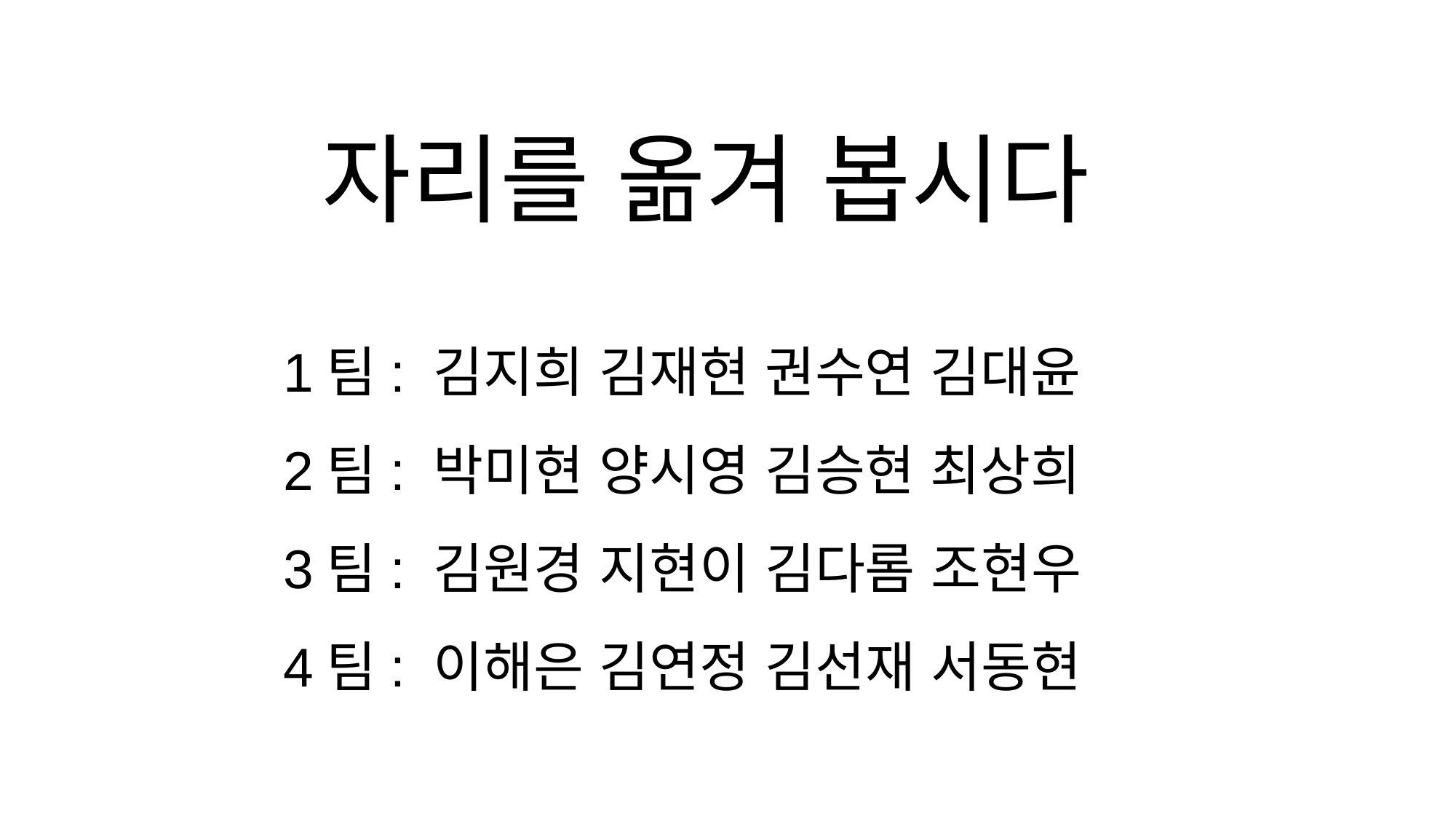

자리를 옮겨 봅시다
1팀: 김지희 김재현 권수연 김대윤
2팀: 박미현 양시영 김승현 최상희
3팀: 김원경 지현이 김다롬 조현우
4팀: 이해은 김연정 김선재 서동현